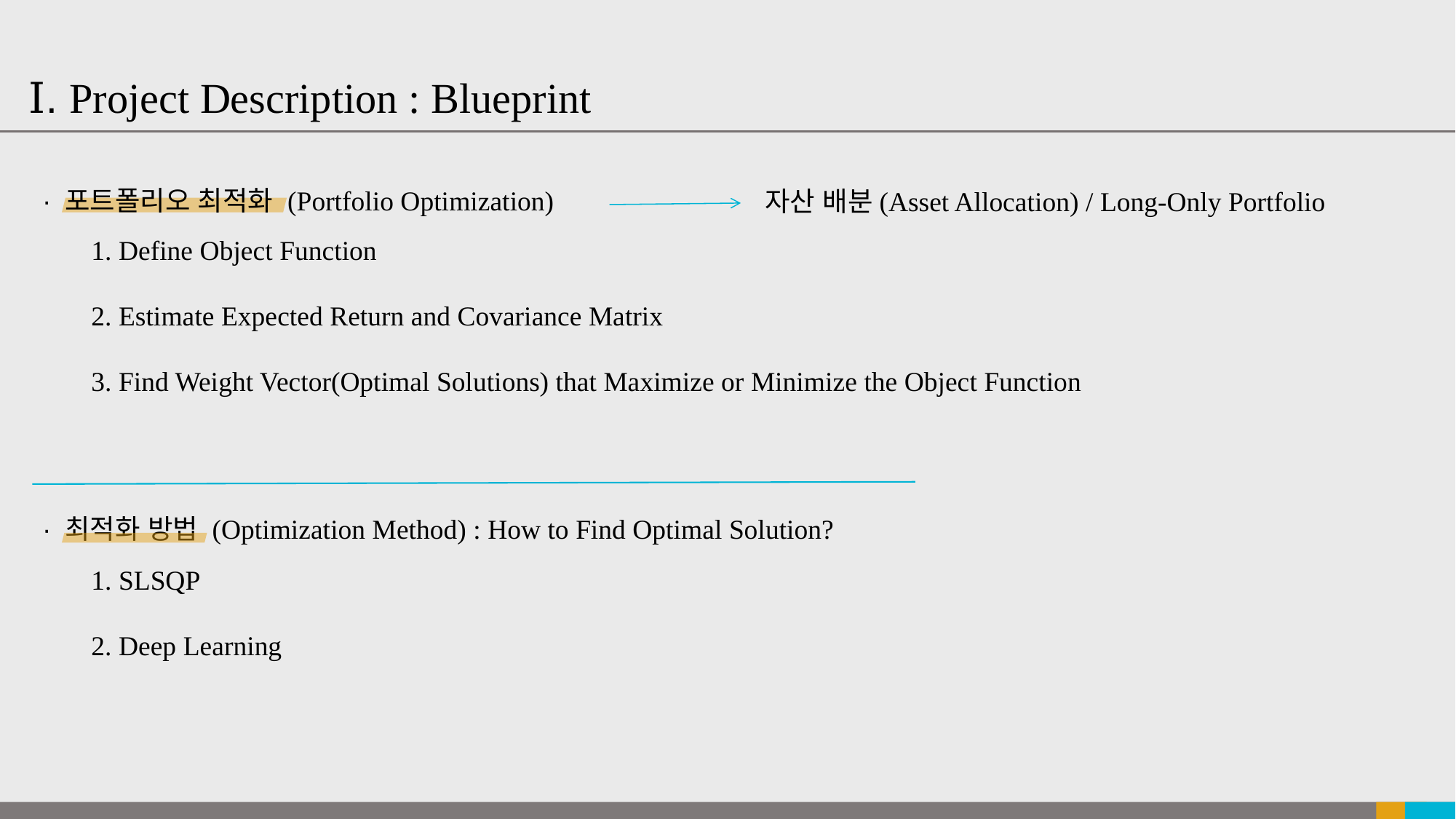

Ⅰ. Project Description : Blueprint
∙ 포트폴리오 최적화 (Portfolio Optimization)
자산 배분(Asset Allocation) / Long-Only Portfolio

1. Define Object Function

2. Estimate Expected Return and Covariance Matrix

3. Find Weight Vector(Optimal Solutions) that Maximize or Minimize the Object Function

∙ 최적화 방법 (Optimization Method) : How to Find Optimal Solution?

1. SLSQP

2. Deep Learning